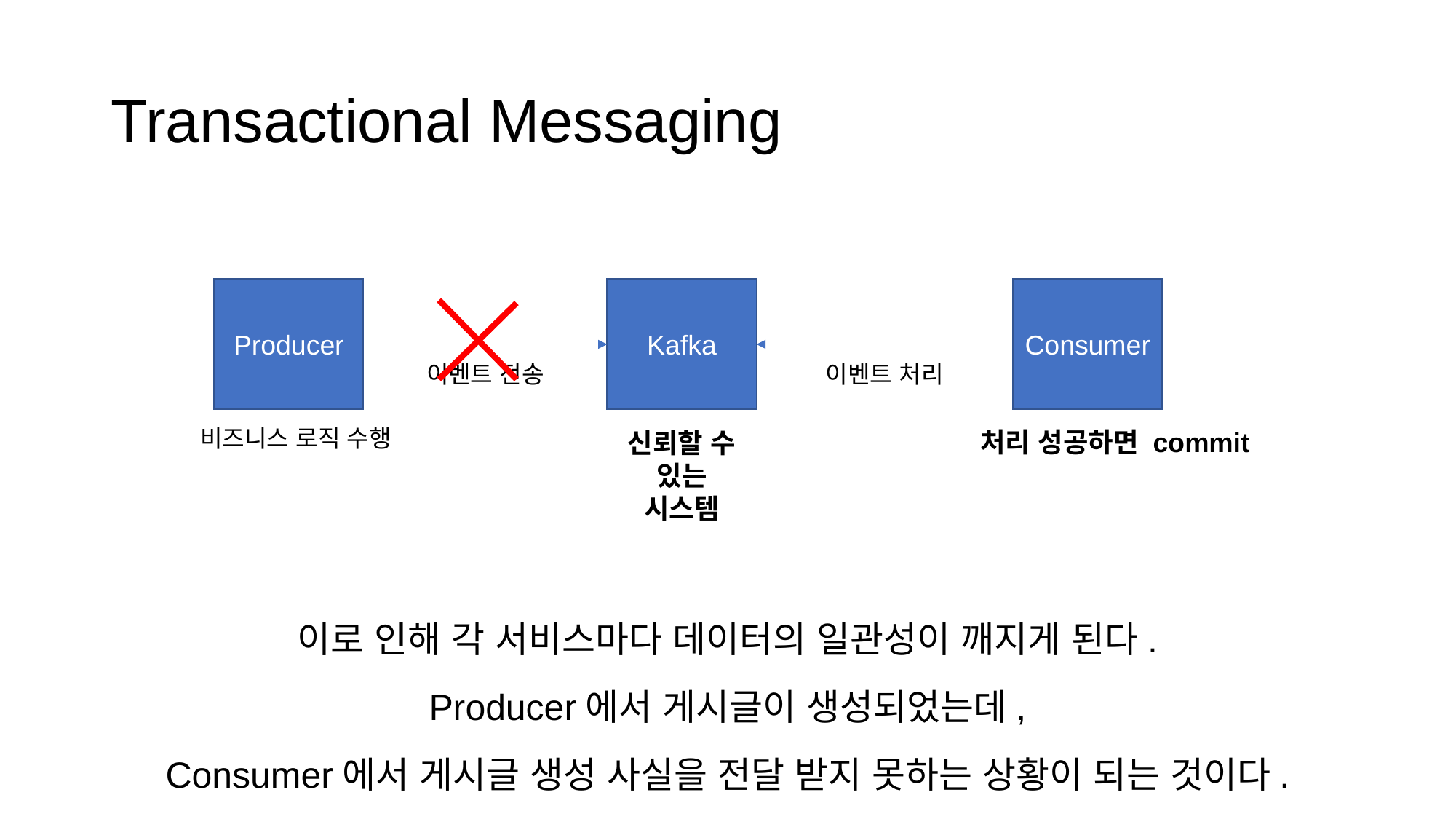

# Transactional Messaging
Producer
Kafka
Consumer
이벤트 전송
이벤트 처리
비즈니스 로직 수행
처리 성공하면 commit
신뢰할 수
있는
시스템
이로 인해 각 서비스마다 데이터의 일관성이 깨지게 된다.
Producer에서 게시글이 생성되었는데,
Consumer에서 게시글 생성 사실을 전달 받지 못하는 상황이 되는 것이다.